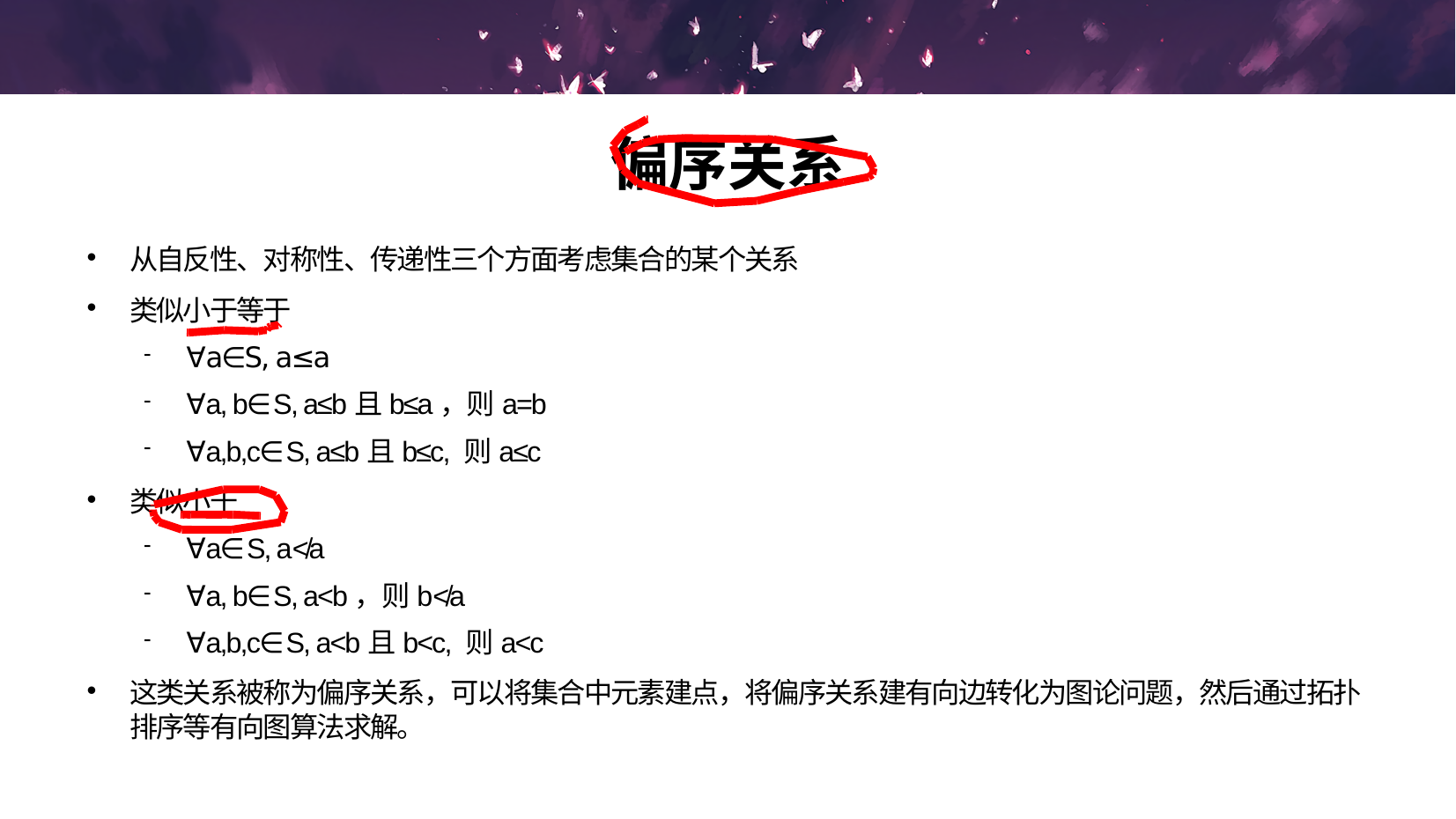

偏序关系

从自反性、对称性、传递性三个方面考虑集合的某个关系
类似小于等于
∀a∈S, a≤a
∀a, b∈S, a≤b且b≤a，则a=b
∀a,b,c∈S, a≤b且b≤c, 则a≤c
类似小于
∀a∈S, a≮a
∀a, b∈S, a<b，则b≮a
∀a,b,c∈S, a<b且b<c, 则a<c
这类关系被称为偏序关系，可以将集合中元素建点，将偏序关系建有向边转化为图论问题，然后通过拓扑排序等有向图算法求解。